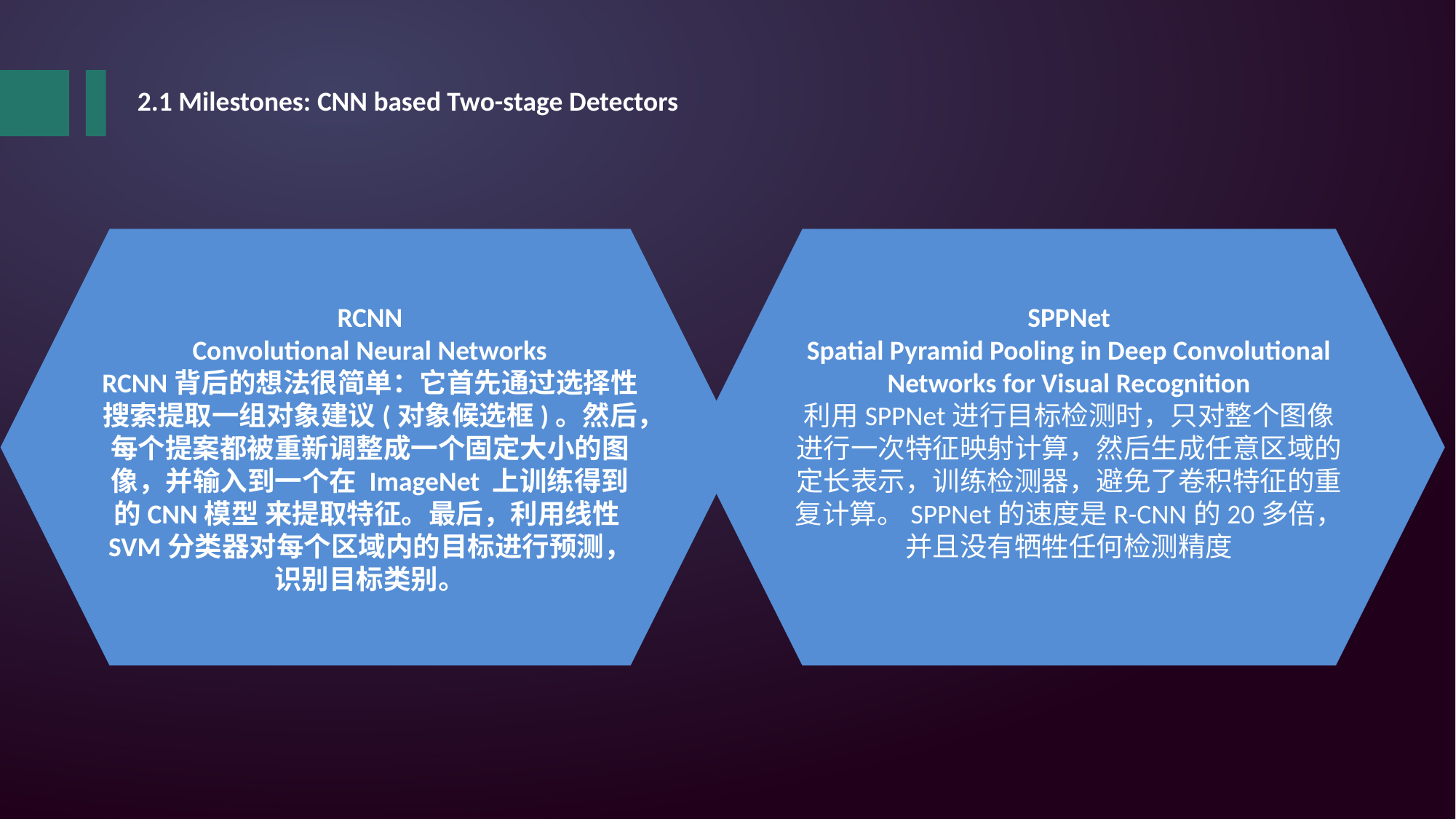

2.1 Milestones: CNN based Two-stage Detectors
RCNN
Convolutional Neural Networks
RCNN背后的想法很简单：它首先通过选择性搜索提取一组对象建议(对象候选框)。然后，每个提案都被重新调整成一个固定大小的图像，并输入到一个在 ImageNet 上训练得到的CNN模型 来提取特征。最后，利用线性SVM分类器对每个区域内的目标进行预测，识别目标类别。
SPPNet
Spatial Pyramid Pooling in Deep Convolutional Networks for Visual Recognition
利用SPPNet进行目标检测时，只对整个图像进行一次特征映射计算，然后生成任意区域的定长表示，训练检测器，避免了卷积特征的重复计算。SPPNet的速度是R-CNN的20多倍，并且没有牺牲任何检测精度